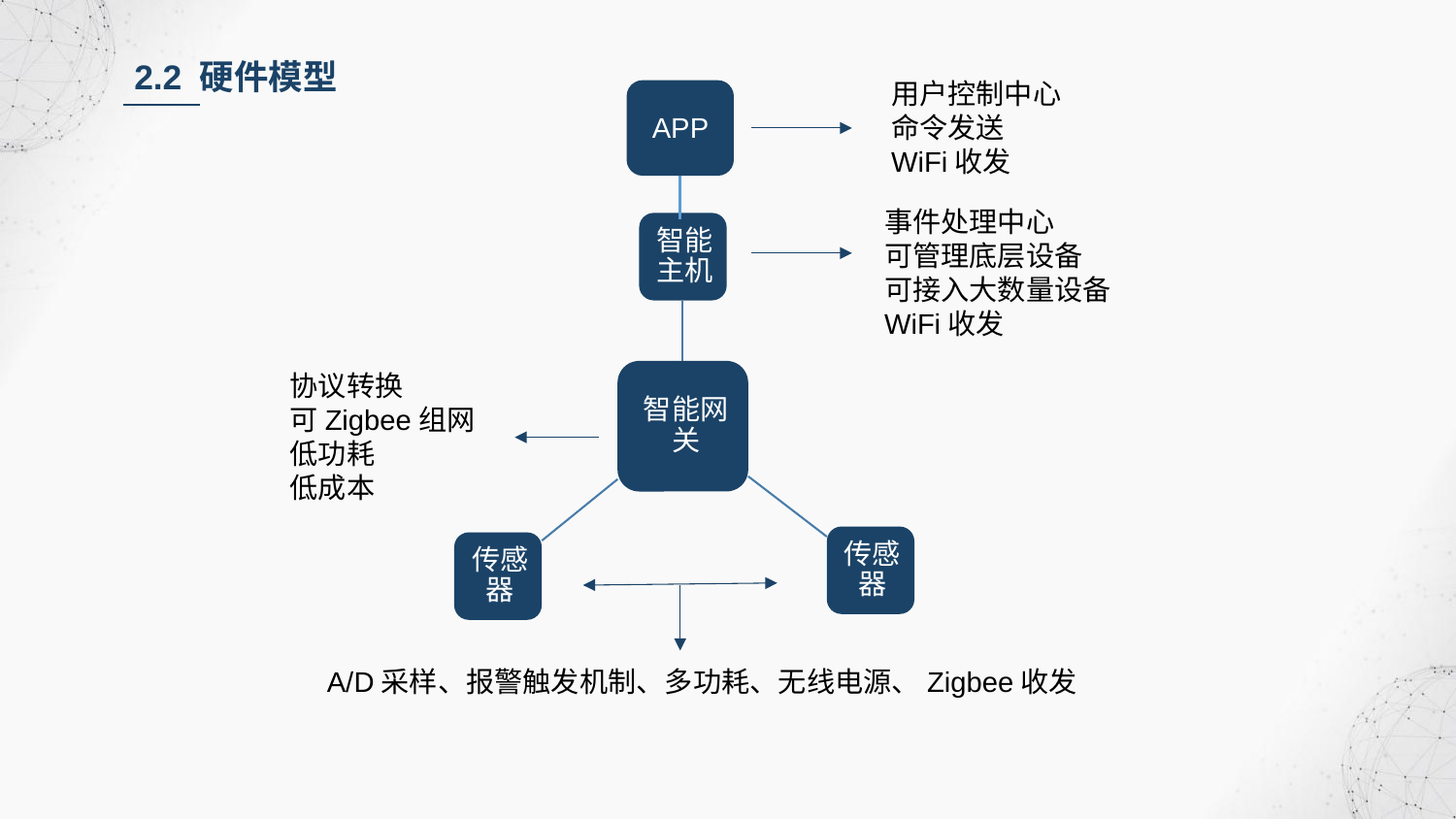

2.2 硬件模型
用户控制中心
命令发送
WiFi收发

APP
智能网关
智能主机
传感器
传感器
事件处理中心
可管理底层设备
可接入大数量设备
WiFi收发
协议转换
可Zigbee组网
低功耗
低成本

A/D采样、报警触发机制、多功耗、无线电源、Zigbee收发